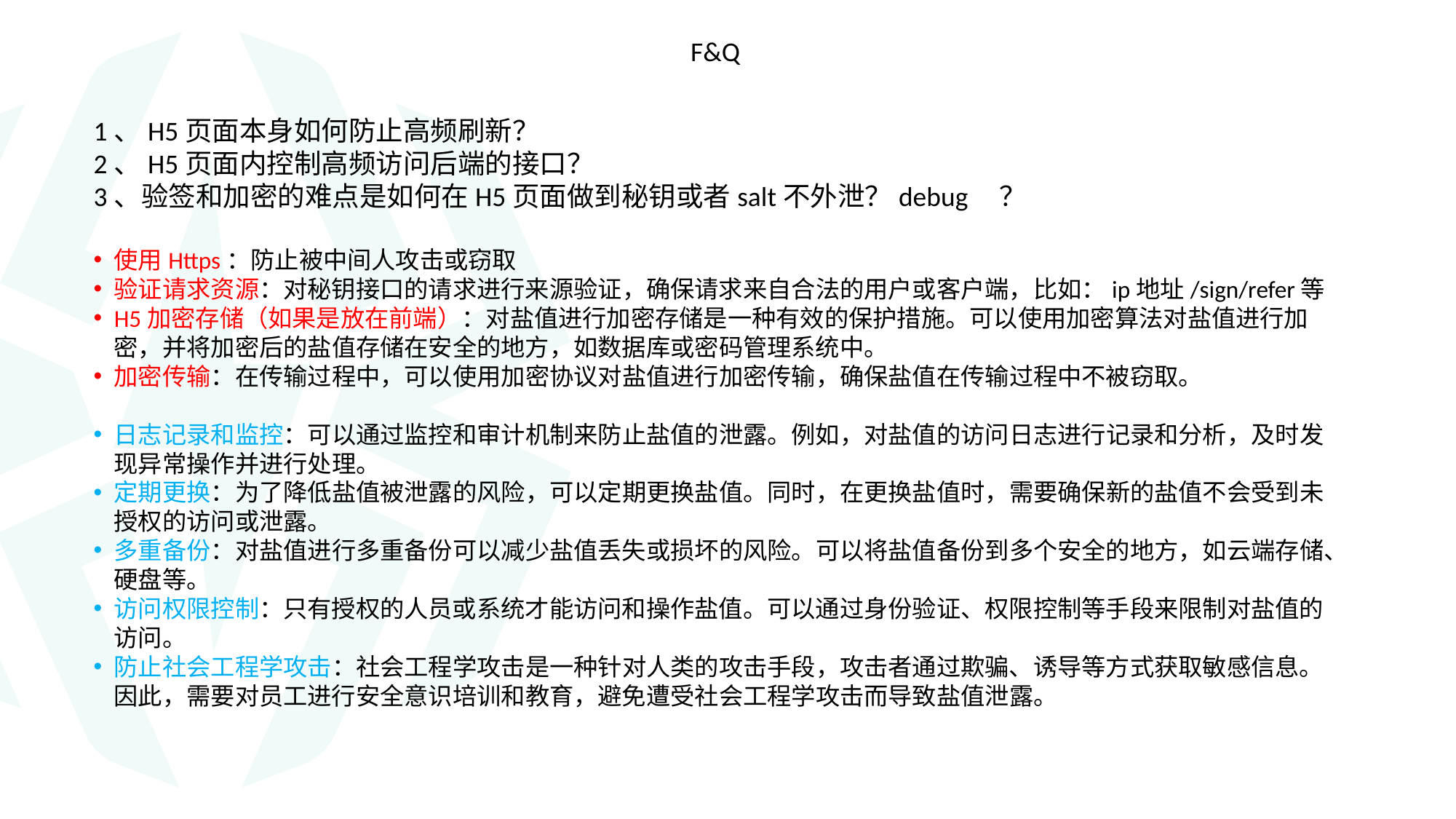

F&Q
1、H5页面本身如何防止高频刷新？
2、H5页面内控制高频访问后端的接口？
3、验签和加密的难点是如何在H5页面做到秘钥或者salt不外泄？debug    ？

使用Https：防止被中间人攻击或窃取
验证请求资源：对秘钥接口的请求进行来源验证，确保请求来自合法的用户或客户端，比如：ip地址/sign/refer等
H5加密存储（如果是放在前端）：对盐值进行加密存储是一种有效的保护措施。可以使用加密算法对盐值进行加密，并将加密后的盐值存储在安全的地方，如数据库或密码管理系统中。
加密传输：在传输过程中，可以使用加密协议对盐值进行加密传输，确保盐值在传输过程中不被窃取。

日志记录和监控：可以通过监控和审计机制来防止盐值的泄露。例如，对盐值的访问日志进行记录和分析，及时发现异常操作并进行处理。
定期更换：为了降低盐值被泄露的风险，可以定期更换盐值。同时，在更换盐值时，需要确保新的盐值不会受到未授权的访问或泄露。
多重备份：对盐值进行多重备份可以减少盐值丢失或损坏的风险。可以将盐值备份到多个安全的地方，如云端存储、硬盘等。
访问权限控制：只有授权的人员或系统才能访问和操作盐值。可以通过身份验证、权限控制等手段来限制对盐值的访问。
防止社会工程学攻击：社会工程学攻击是一种针对人类的攻击手段，攻击者通过欺骗、诱导等方式获取敏感信息。因此，需要对员工进行安全意识培训和教育，避免遭受社会工程学攻击而导致盐值泄露。